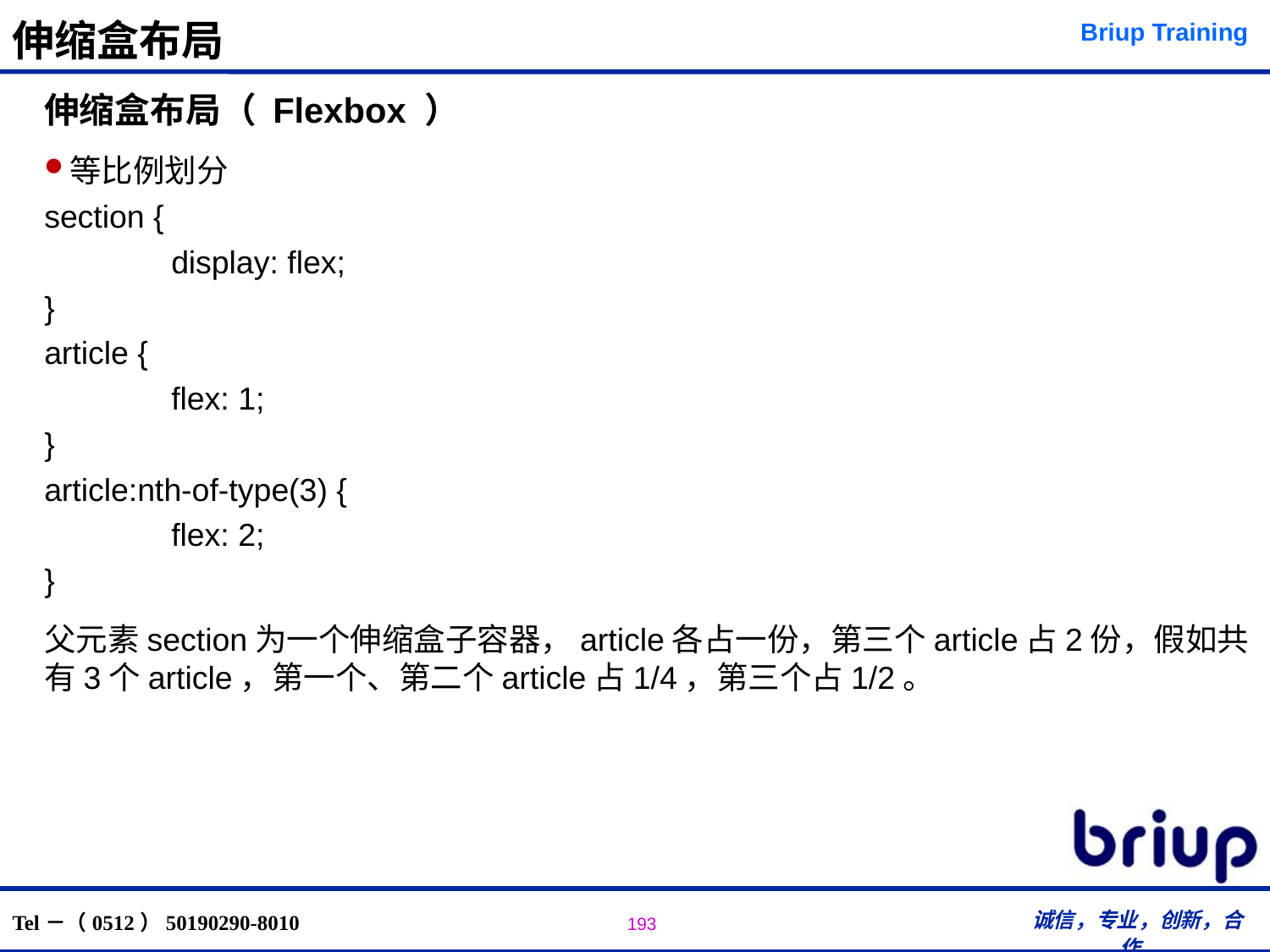

# 伸缩盒布局
伸缩盒布局（ Flexbox ）
等比例划分
section {
	display: flex;
}
article {
	flex: 1;
}
article:nth-of-type(3) {
	flex: 2;
}
父元素section为一个伸缩盒子容器，article各占一份，第三个article占2份，假如共有3个article，第一个、第二个article占1/4，第三个占1/2。